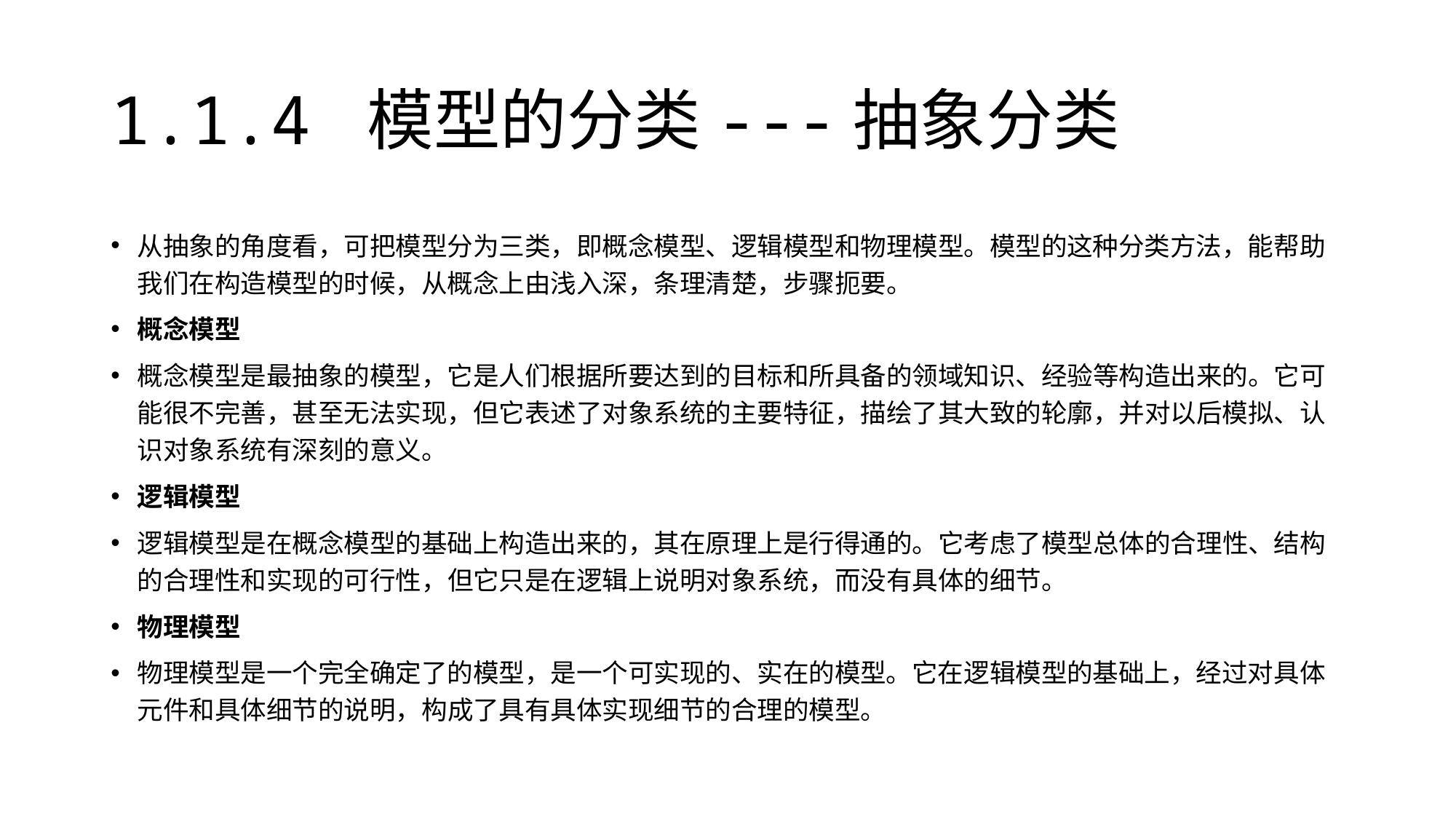

# 1.1.4 模型的分类---抽象分类
从抽象的角度看，可把模型分为三类，即概念模型、逻辑模型和物理模型。模型的这种分类方法，能帮助我们在构造模型的时候，从概念上由浅入深，条理清楚，步骤扼要。
概念模型
概念模型是最抽象的模型，它是人们根据所要达到的目标和所具备的领域知识、经验等构造出来的。它可能很不完善，甚至无法实现，但它表述了对象系统的主要特征，描绘了其大致的轮廓，并对以后模拟、认识对象系统有深刻的意义。
逻辑模型
逻辑模型是在概念模型的基础上构造出来的，其在原理上是行得通的。它考虑了模型总体的合理性、结构的合理性和实现的可行性，但它只是在逻辑上说明对象系统，而没有具体的细节。
物理模型
物理模型是一个完全确定了的模型，是一个可实现的、实在的模型。它在逻辑模型的基础上，经过对具体元件和具体细节的说明，构成了具有具体实现细节的合理的模型。